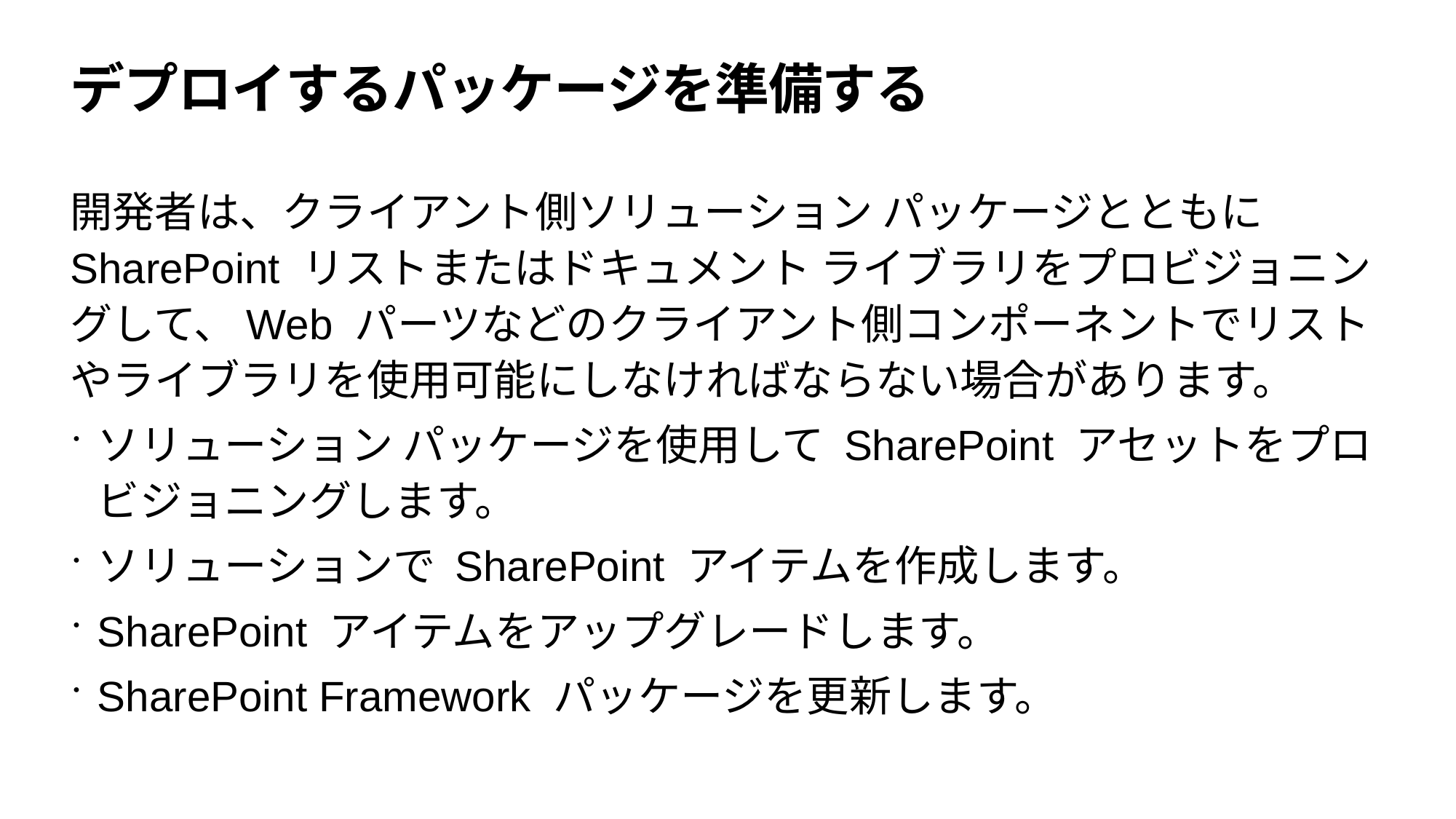

# デプロイするパッケージを準備する
開発者は、クライアント側ソリューション パッケージとともに SharePoint リストまたはドキュメント ライブラリをプロビジョニングして、Web パーツなどのクライアント側コンポーネントでリストやライブラリを使用可能にしなければならない場合があります。
ソリューション パッケージを使用して SharePoint アセットをプロビジョニングします。
ソリューションで SharePoint アイテムを作成します。
SharePoint アイテムをアップグレードします。
SharePoint Framework パッケージを更新します。